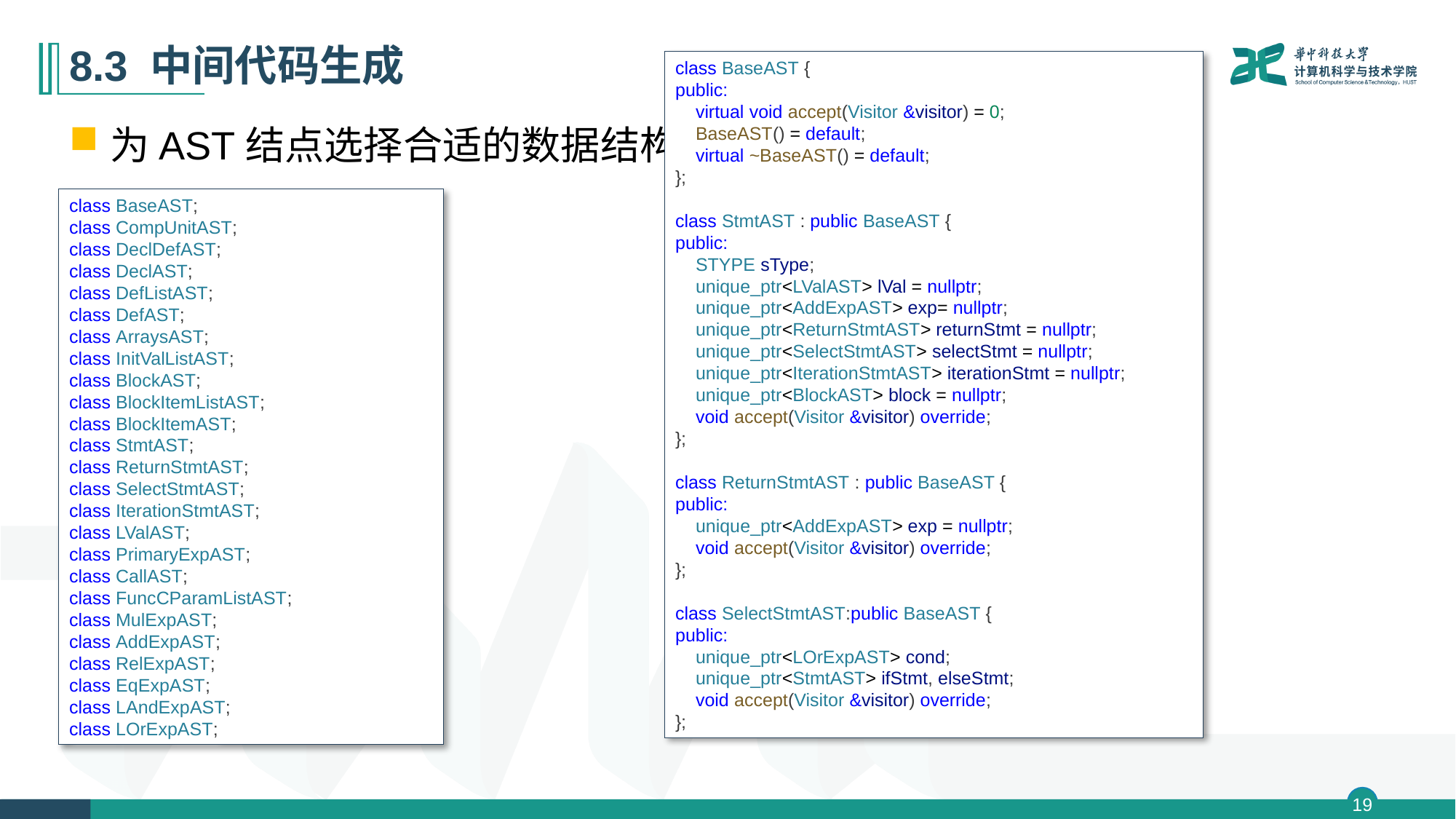

# 8.3 中间代码生成
class BaseAST {
public:
    virtual void accept(Visitor &visitor) = 0;
    BaseAST() = default;
    virtual ~BaseAST() = default;
};
class StmtAST : public BaseAST {
public:
    STYPE sType;
    unique_ptr<LValAST> lVal = nullptr;
    unique_ptr<AddExpAST> exp= nullptr;
    unique_ptr<ReturnStmtAST> returnStmt = nullptr;
    unique_ptr<SelectStmtAST> selectStmt = nullptr;
    unique_ptr<IterationStmtAST> iterationStmt = nullptr;
    unique_ptr<BlockAST> block = nullptr;
    void accept(Visitor &visitor) override;
};
class ReturnStmtAST : public BaseAST {
public:
    unique_ptr<AddExpAST> exp = nullptr;
    void accept(Visitor &visitor) override;
};
class SelectStmtAST:public BaseAST {
public:
    unique_ptr<LOrExpAST> cond;
    unique_ptr<StmtAST> ifStmt, elseStmt;
    void accept(Visitor &visitor) override;
};
为AST结点选择合适的数据结构
class BaseAST;
class CompUnitAST;
class DeclDefAST;
class DeclAST;
class DefListAST;
class DefAST;
class ArraysAST;
class InitValListAST;
class BlockAST;
class BlockItemListAST;
class BlockItemAST;
class StmtAST;
class ReturnStmtAST;
class SelectStmtAST;
class IterationStmtAST;
class LValAST;
class PrimaryExpAST;
class CallAST;
class FuncCParamListAST;
class MulExpAST;
class AddExpAST;
class RelExpAST;
class EqExpAST;
class LAndExpAST;
class LOrExpAST;